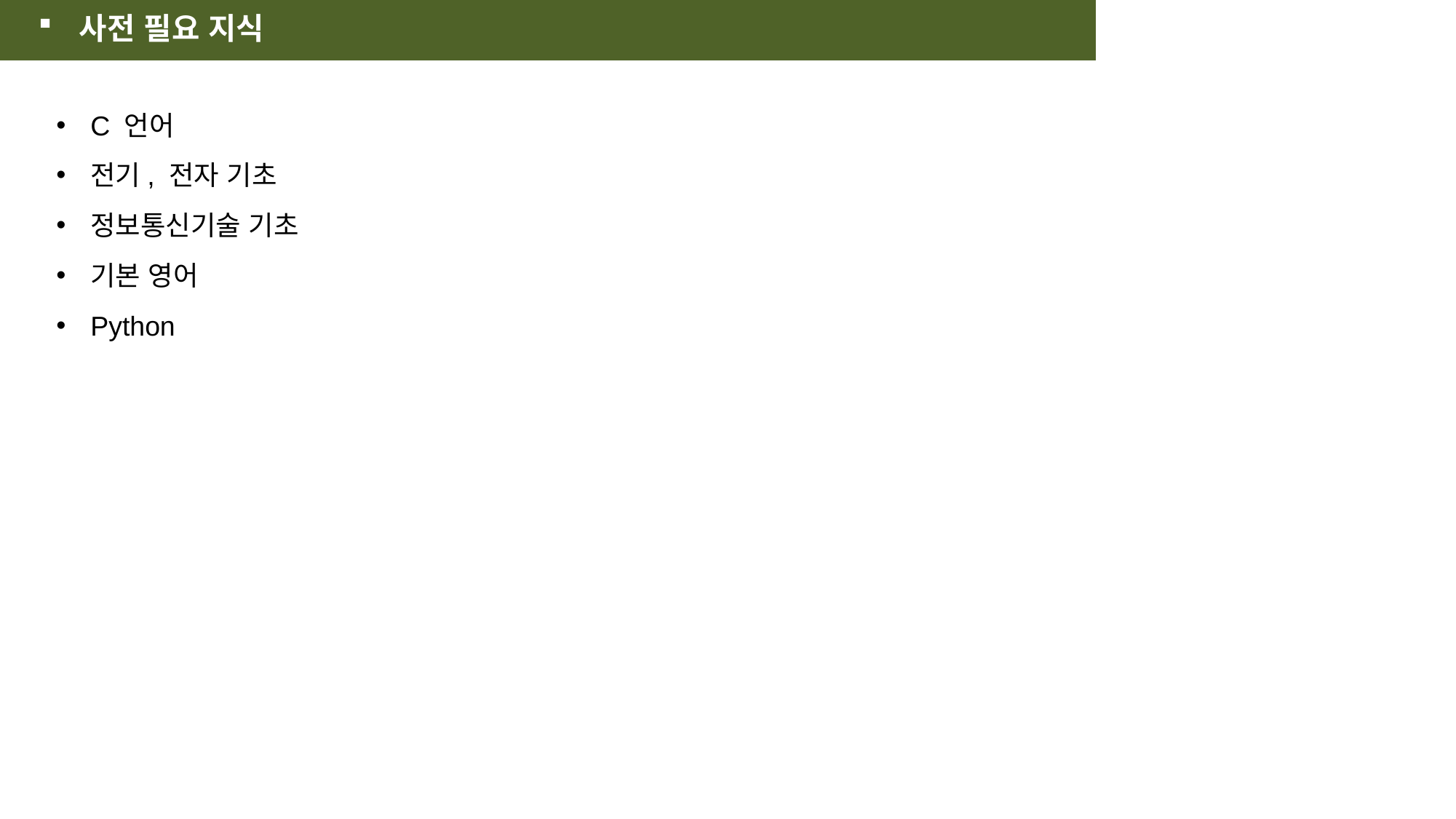

사전 필요 지식
C 언어
전기, 전자 기초
정보통신기술 기초
기본 영어
Python